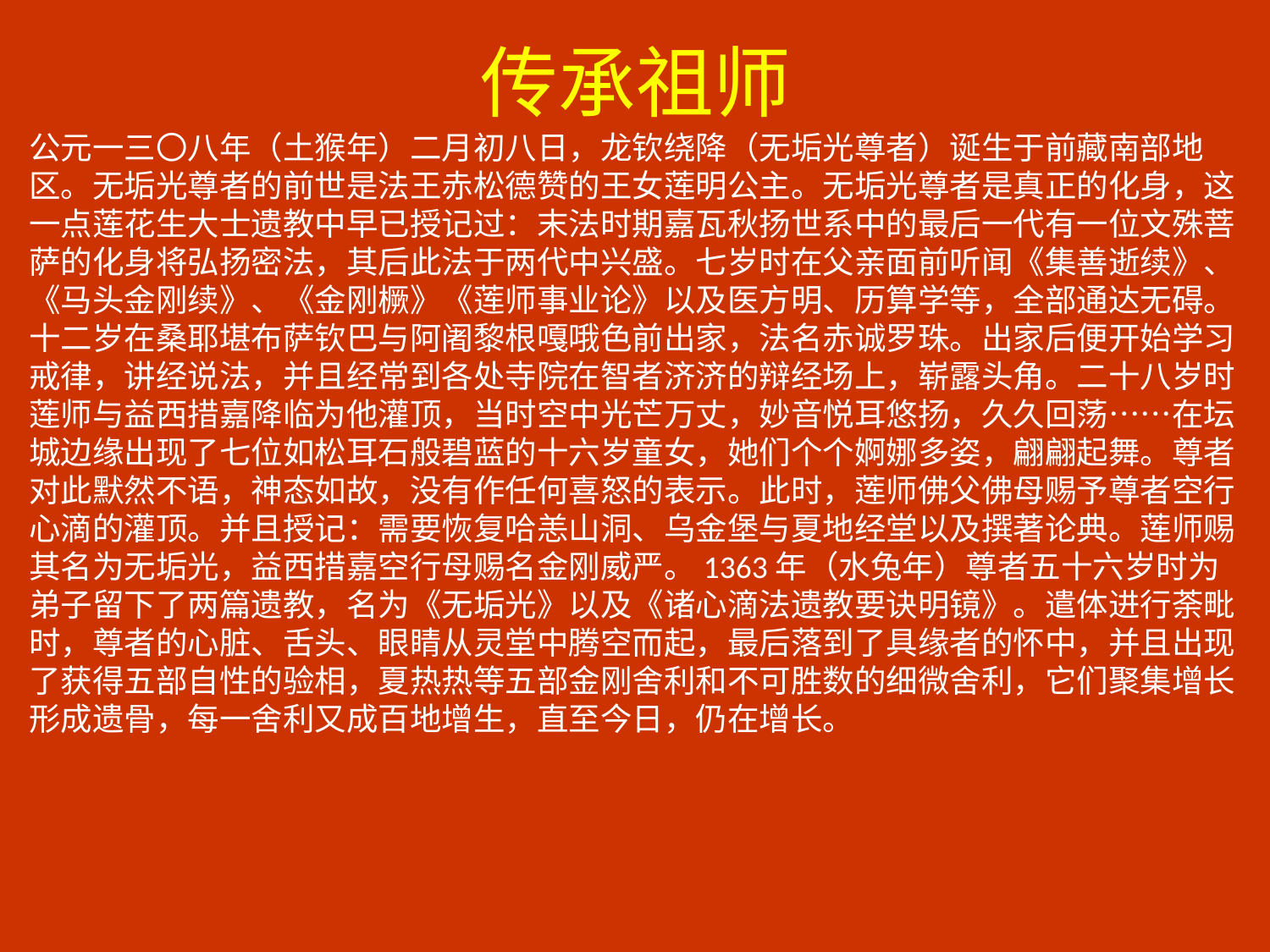

# 传承祖师
公元一三〇八年（土猴年）二月初八日，龙钦绕降（无垢光尊者）诞生于前藏南部地区。无垢光尊者的前世是法王赤松德赞的王女莲明公主。无垢光尊者是真正的化身，这一点莲花生大士遗教中早已授记过：末法时期嘉瓦秋扬世系中的最后一代有一位文殊菩萨的化身将弘扬密法，其后此法于两代中兴盛。七岁时在父亲面前听闻《集善逝续》、《马头金刚续》、《金刚橛》《莲师事业论》以及医方明、历算学等，全部通达无碍。十二岁在桑耶堪布萨钦巴与阿阇黎根嘎哦色前出家，法名赤诚罗珠。出家后便开始学习戒律，讲经说法，并且经常到各处寺院在智者济济的辩经场上，崭露头角。二十八岁时莲师与益西措嘉降临为他灌顶，当时空中光芒万丈，妙音悦耳悠扬，久久回荡……在坛城边缘出现了七位如松耳石般碧蓝的十六岁童女，她们个个婀娜多姿，翩翩起舞。尊者对此默然不语，神态如故，没有作任何喜怒的表示。此时，莲师佛父佛母赐予尊者空行心滴的灌顶。并且授记：需要恢复哈恙山洞、乌金堡与夏地经堂以及撰著论典。莲师赐其名为无垢光，益西措嘉空行母赐名金刚威严。1363年（水兔年）尊者五十六岁时为弟子留下了两篇遗教，名为《无垢光》以及《诸心滴法遗教要诀明镜》。遣体进行荼毗时，尊者的心脏、舌头、眼睛从灵堂中腾空而起，最后落到了具缘者的怀中，并且出现了获得五部自性的验相，夏热热等五部金刚舍利和不可胜数的细微舍利，它们聚集增长形成遗骨，每一舍利又成百地增生，直至今日，仍在增长。